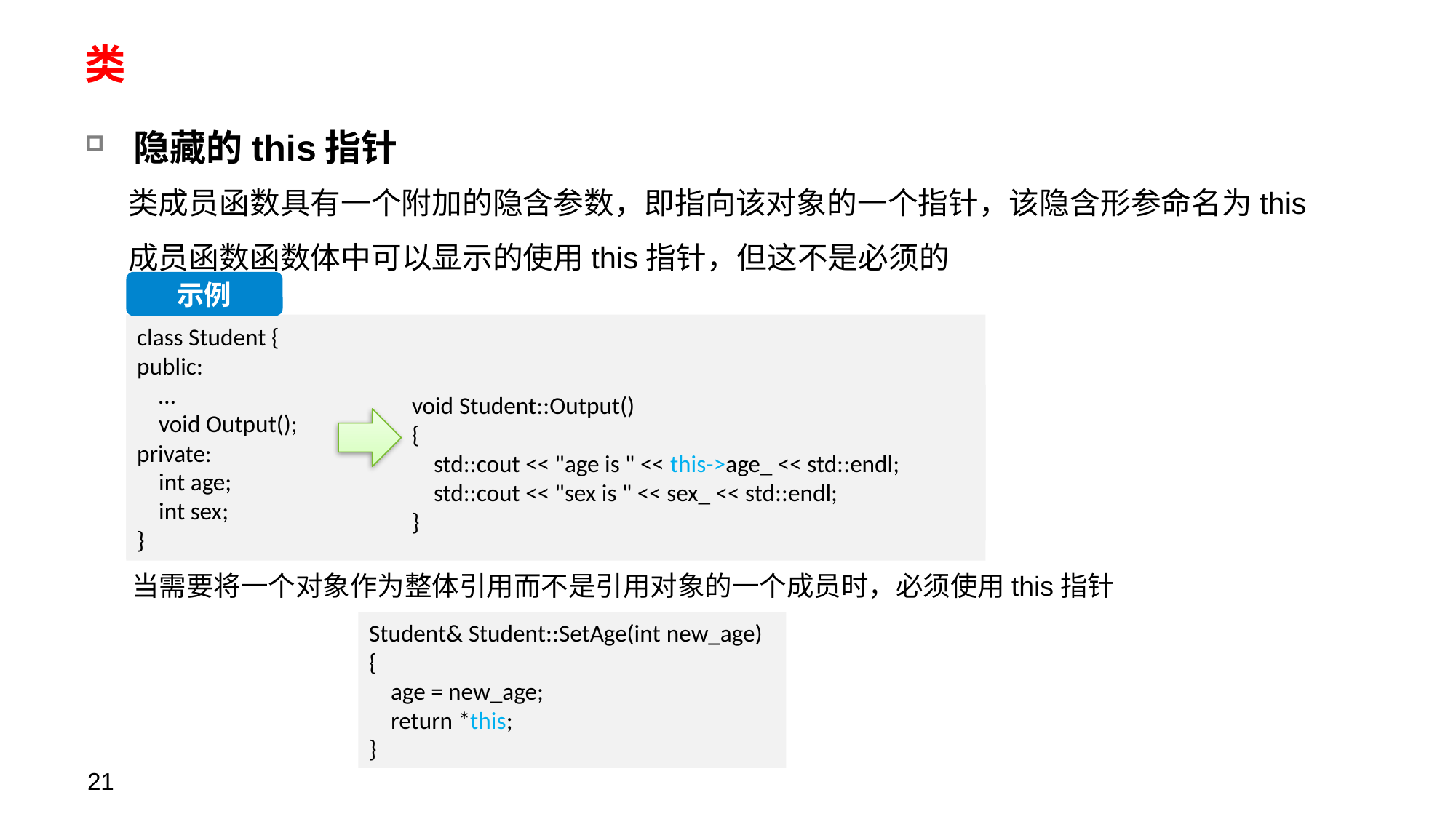

# 类
隐藏的this指针
类成员函数具有一个附加的隐含参数，即指向该对象的一个指针，该隐含形参命名为this
成员函数函数体中可以显示的使用this指针，但这不是必须的
示例

class Student {
public:
    …
    void Output();
private:
    int age;
    int sex;
}
void Student::Output()
{
    std::cout << "age is " << this->age_ << std::endl;
    std::cout << "sex is " << sex_ << std::endl;
}

当需要将一个对象作为整体引用而不是引用对象的一个成员时，必须使用this指针
Student& Student::SetAge(int new_age)
{
    age = new_age;
    return *this;
}
21